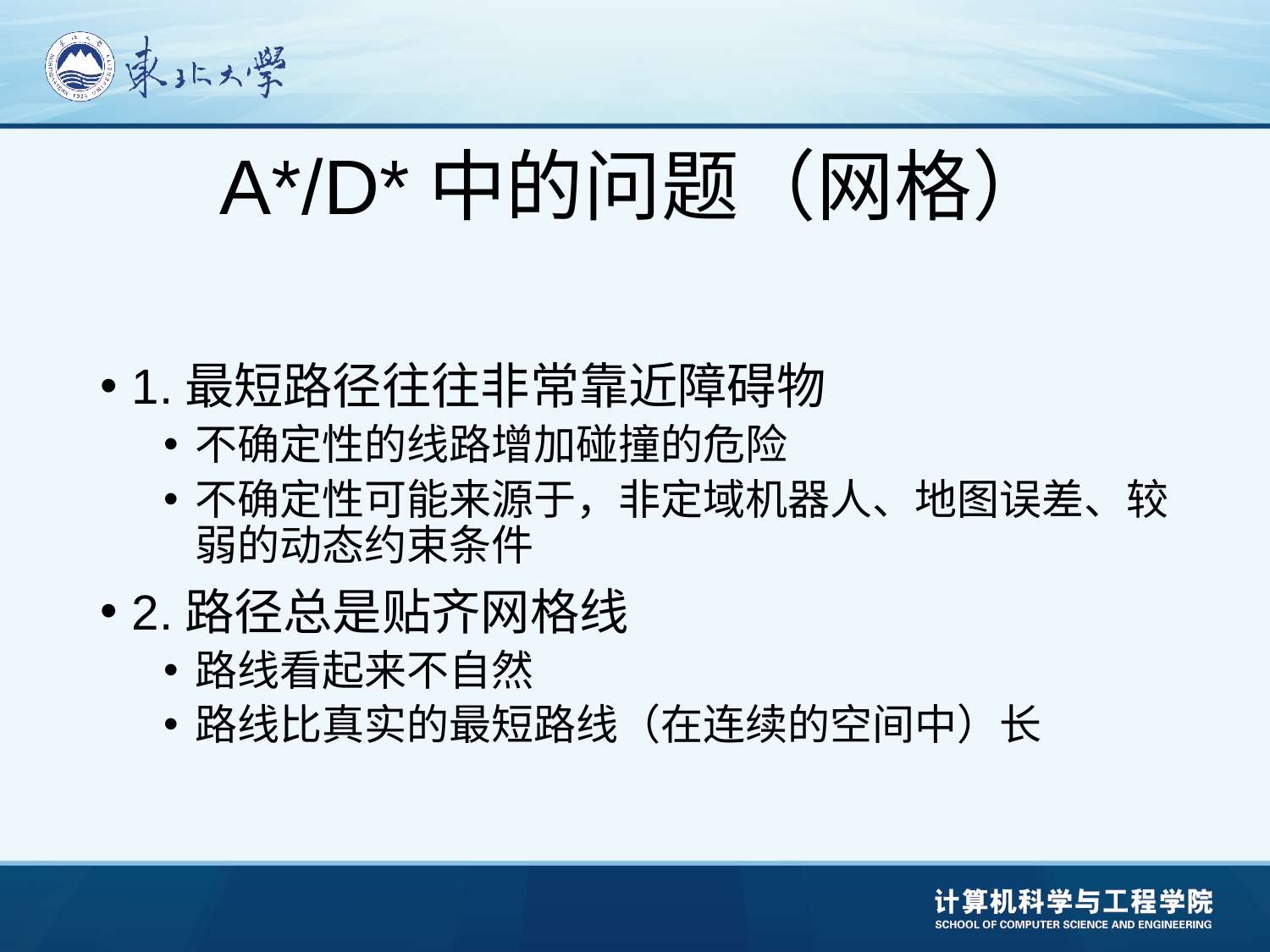

# A*/D*中的问题（网格）
1.最短路径往往非常靠近障碍物
不确定性的线路增加碰撞的危险
不确定性可能来源于，非定域机器人、地图误差、较弱的动态约束条件
2.路径总是贴齐网格线
路线看起来不自然
路线比真实的最短路线（在连续的空间中）长